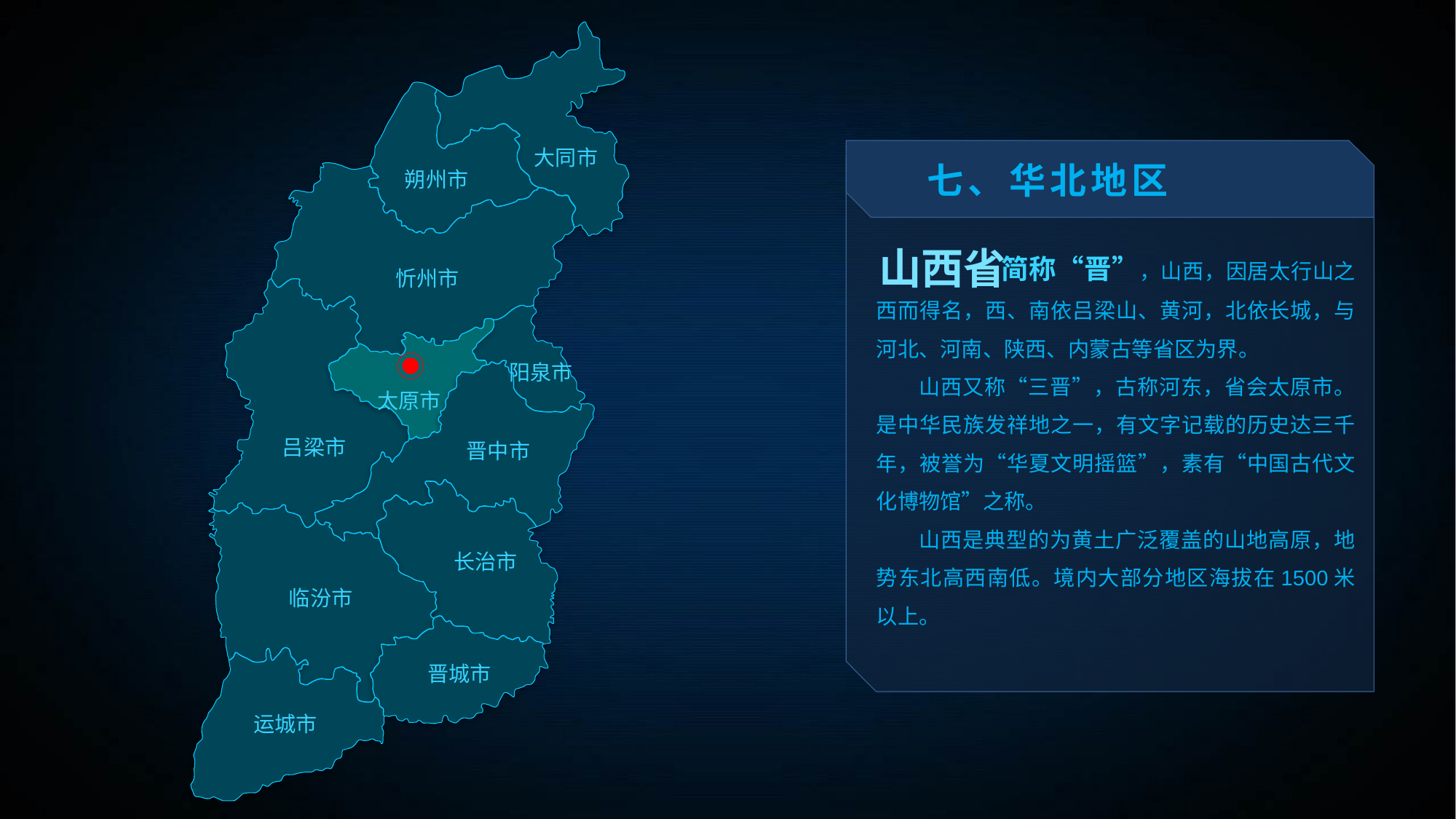

大同市

七、华北地区

朔州市

                  简称“晋”，山西，因居太行山之西而得名，西、南依吕梁山、黄河，北依长城，与河北、河南、陕西、内蒙古等省区为界。
       山西又称“三晋”，古称河东，省会太原市。是中华民族发祥地之一，有文字记载的历史达三千年，被誉为“华夏文明摇篮”，素有“中国古代文化博物馆”之称。
       山西是典型的为黄土广泛覆盖的山地高原，地势东北高西南低。境内大部分地区海拔在1500米以上。
山西省
忻州市

阳泉市

太原市
吕梁市
晋中市

长治市
临汾市

晋城市
运城市